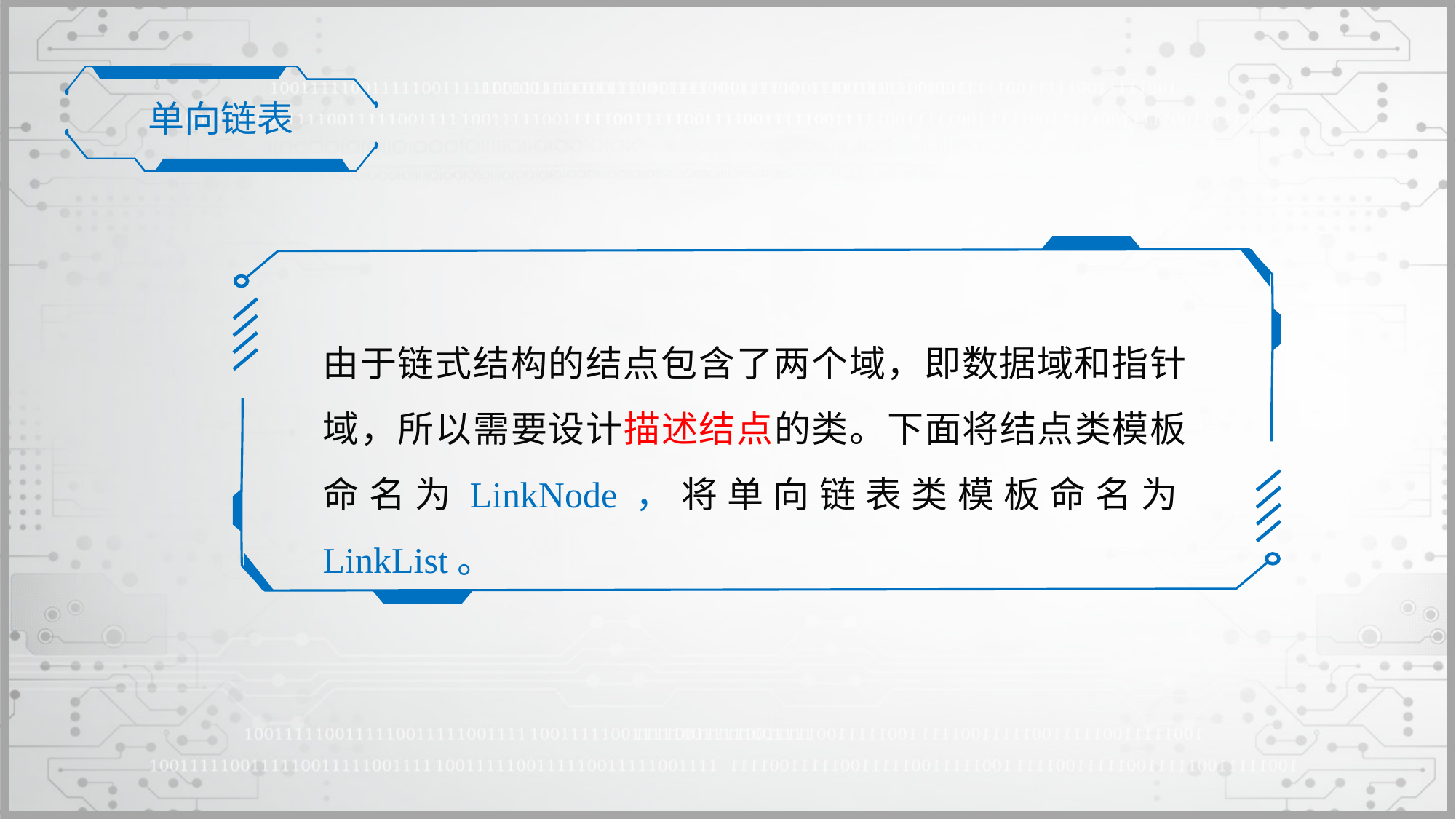

单向链表

由于链式结构的结点包含了两个域，即数据域和指针域，所以需要设计描述结点的类。下面将结点类模板命名为LinkNode，将单向链表类模板命名为LinkList。